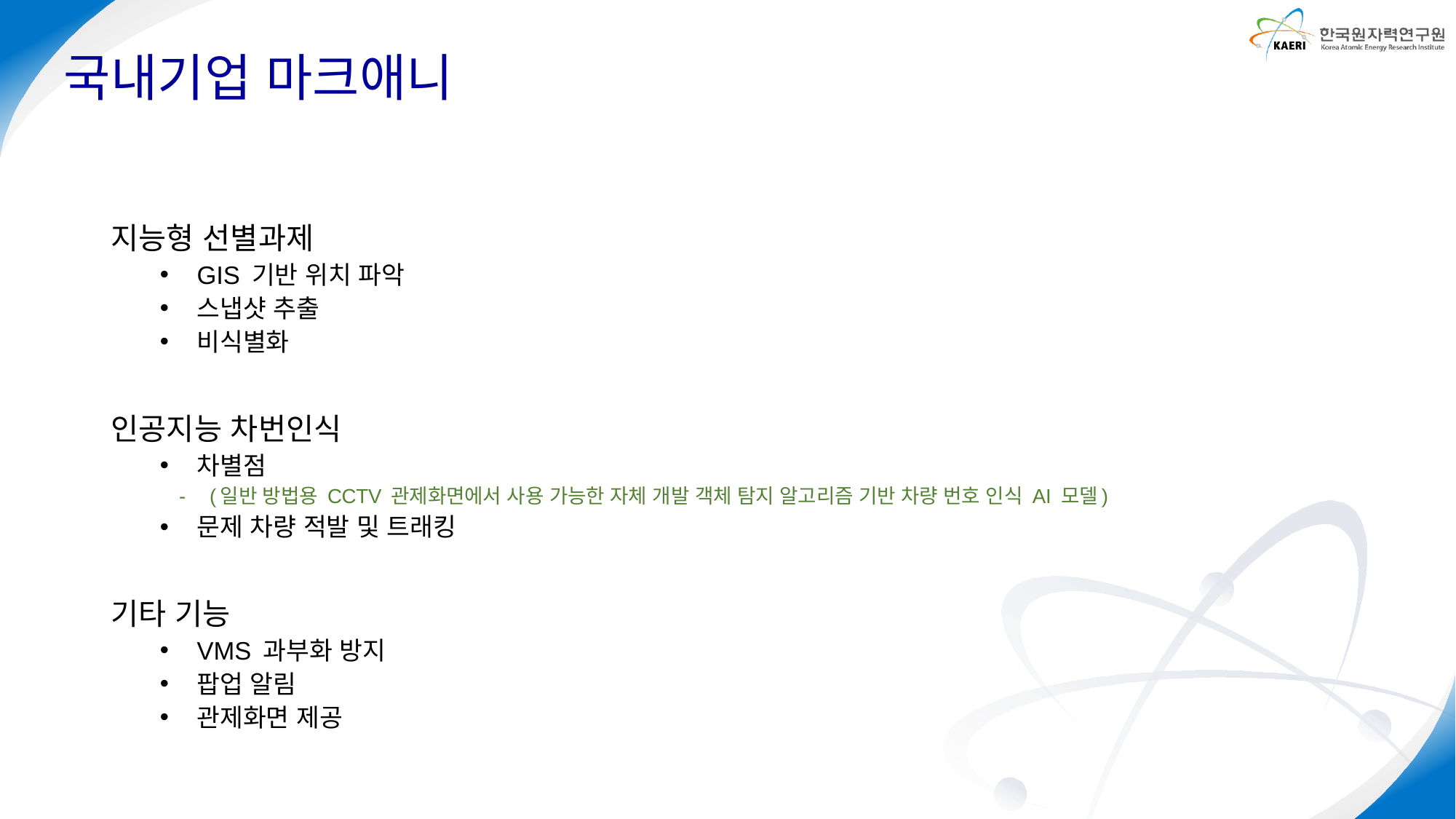

# 국내기업 마크애니
지능형 선별과제
GIS 기반 위치 파악
스냅샷 추출
비식별화

인공지능 차번인식
차별점
(일반 방법용 CCTV 관제화면에서 사용 가능한 자체 개발 객체 탐지 알고리즘 기반 차량 번호 인식 AI 모델)
문제 차량 적발 및 트래킹

기타 기능
VMS 과부화 방지
팝업 알림
관제화면 제공